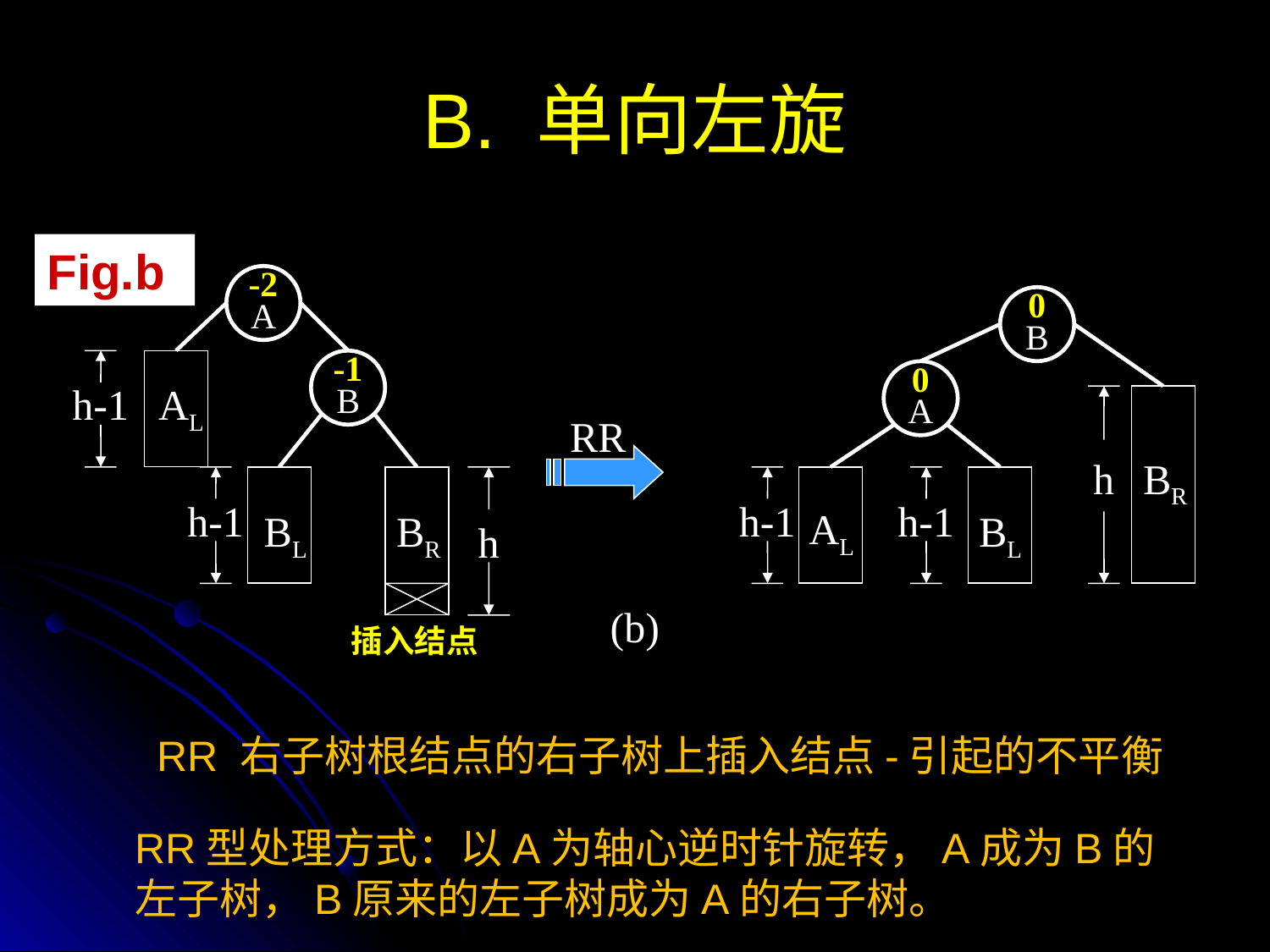

B. 单向左旋
Fig.b
-2
A
0
B

h-1

-1
B
0
A
AL

h

RR

BR

h-1

BL

h

h-1

h-1

AL
BR
BL
(b)
插入结点
RR 右子树根结点的右子树上插入结点-引起的不平衡
RR型处理方式：以A为轴心逆时针旋转，A成为B的左子树，B原来的左子树成为A的右子树。